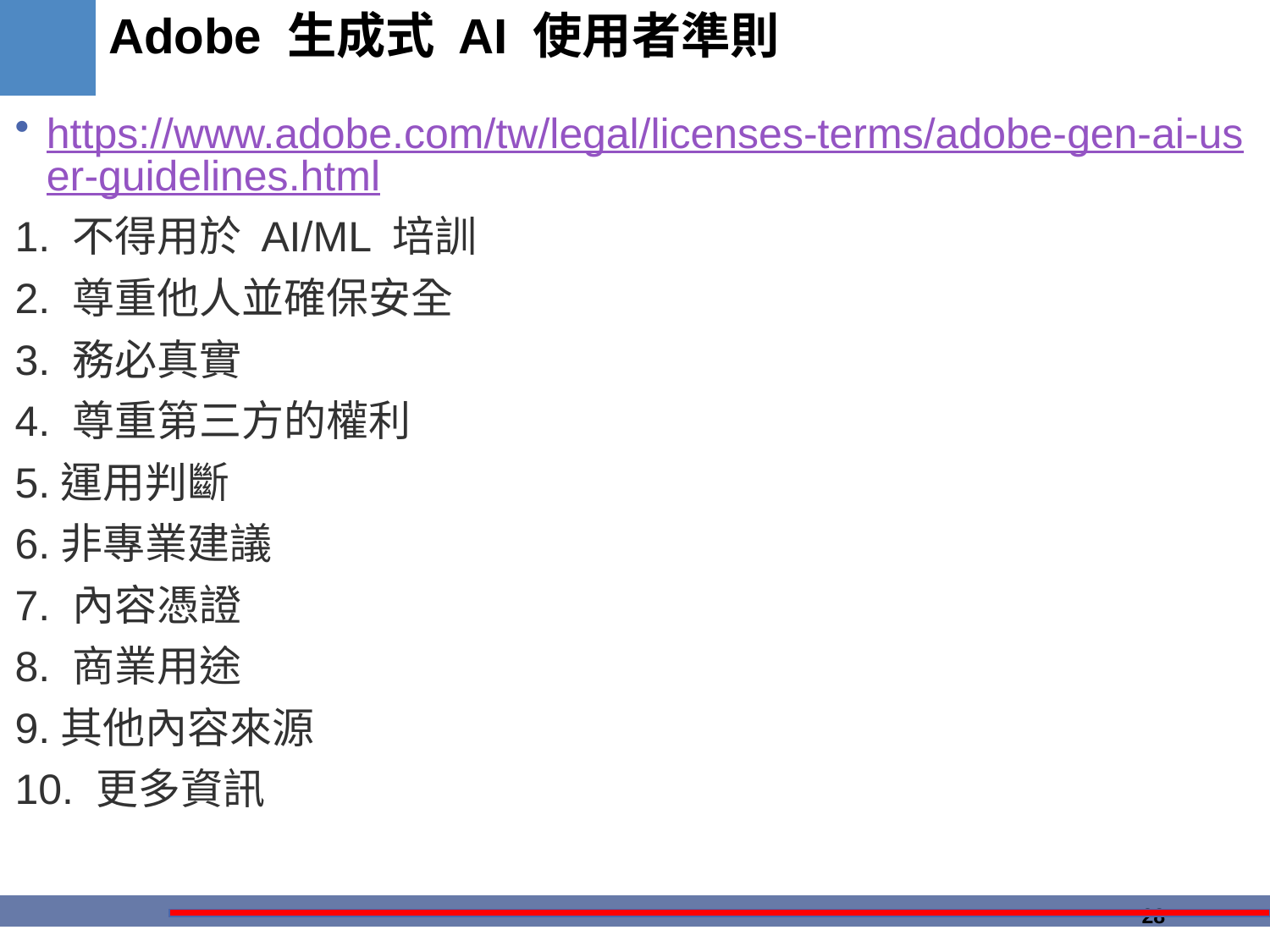

# Adobe 生成式 AI 使用者準則
https://www.adobe.com/tw/legal/licenses-terms/adobe-gen-ai-user-guidelines.html
1. 不得用於 AI/ML 培訓
2. 尊重他人並確保安全
3. 務必真實
4. 尊重第三方的權利
5.運用判斷
6.非專業建議
7. 內容憑證
8. 商業用途
9.其他內容來源
10. 更多資訊